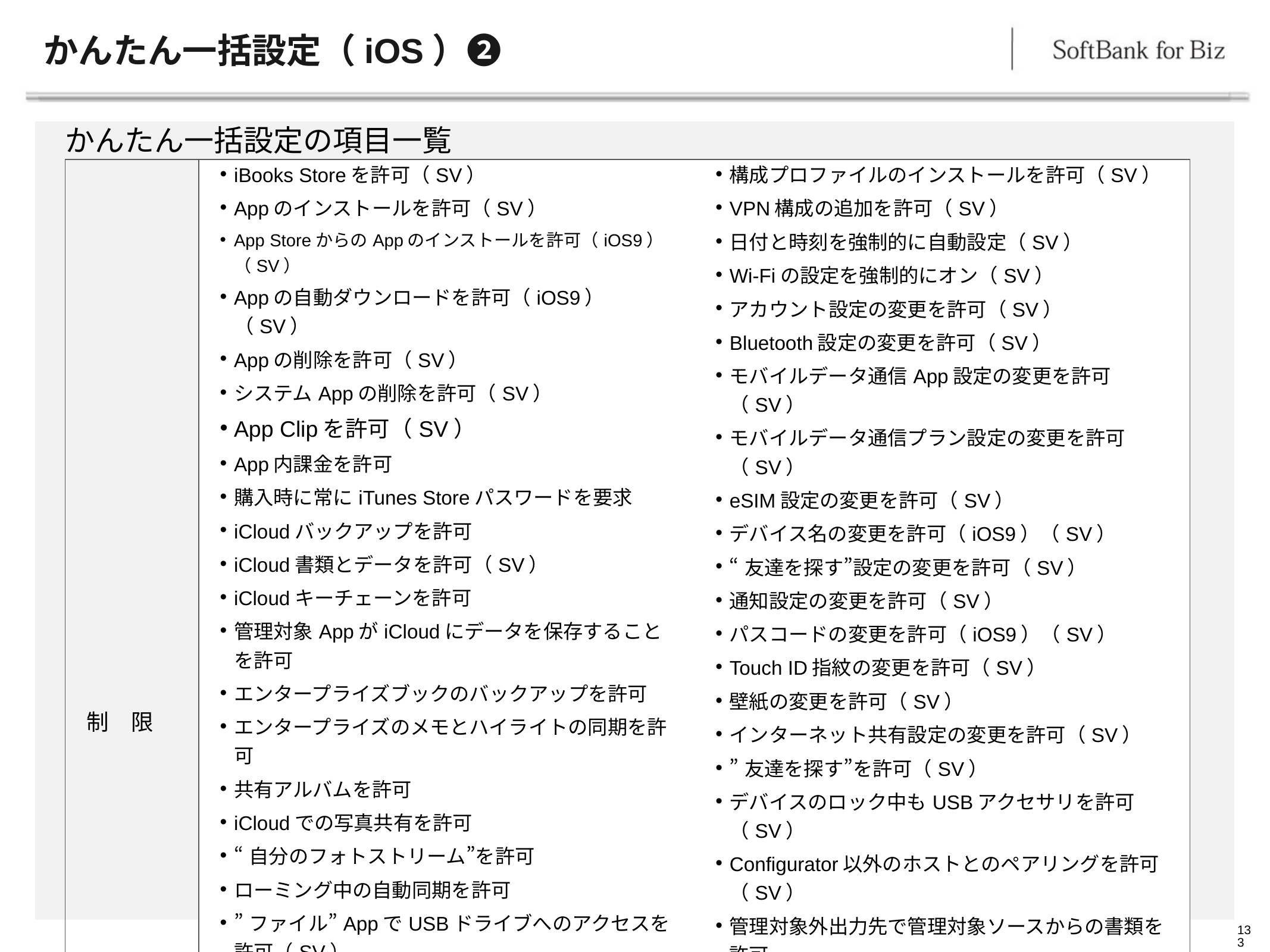

# かんたん一括設定（iOS）❷
かんたん一括設定の項目一覧
| 制　限 | iBooks Storeを許可（SV） Appのインストールを許可（SV） App StoreからのAppのインストールを許可（iOS9）（SV） Appの自動ダウンロードを許可（iOS9）（SV） Appの削除を許可（SV） システムAppの削除を許可（SV） App Clipを許可（SV） App内課金を許可 購入時に常にiTunes Storeパスワードを要求 iCloudバックアップを許可 iCloud書類とデータを許可（SV） iCloudキーチェーンを許可 管理対象AppがiCloudにデータを保存することを許可 エンタープライズブックのバックアップを許可 エンタープライズのメモとハイライトの同期を許可 共有アルバムを許可 iCloudでの写真共有を許可 “自分のフォトストリーム”を許可 ローミング中の自動同期を許可 ”ファイル”AppでUSBドライブへのアクセスを許可（SV） ”ファイル”Appでネットワークドライブへのアクセスを許可（SV） 強制的に暗号化バックアップ 強制的に追跡型広告を制限 “すべてのコンテンツと設定を消去”を許可（SV） 信頼されていないTLS証明書の受け入れをユーザに許可 証明書信頼設定の自動アップデートを許可 制限の構成を許可（SV） | 構成プロファイルのインストールを許可（SV） VPN構成の追加を許可（SV） 日付と時刻を強制的に自動設定（SV） Wi-Fiの設定を強制的にオン（SV） アカウント設定の変更を許可（SV） Bluetooth設定の変更を許可（SV） モバイルデータ通信App設定の変更を許可（SV） モバイルデータ通信プラン設定の変更を許可（SV） eSIM設定の変更を許可（SV） デバイス名の変更を許可（iOS9）（SV） “友達を探す”設定の変更を許可（SV） 通知設定の変更を許可（SV） パスコードの変更を許可（iOS9）（SV） Touch ID指紋の変更を許可（SV） 壁紙の変更を許可（SV） インターネット共有設定の変更を許可（SV） ”友達を探す”を許可（SV） デバイスのロック中もUSBアクセサリを許可（SV） Configurator以外のホストとのペアリングを許可（SV） 管理対象外出力先で管理対象ソースからの書類を許可 管理対象出力先で管理対象外ソースからの書類を許可 AirDropを管理対象外の出力先とみなす（iOS9） Handoffを許可 Appleへの診断情報と使用状況データの送信を許可 Touch IDによるデバイスのロック解除を許可 パスワードの自動入力を許可（SV） 自動入力の前にTouch ID/Face IDによる認証を要求（SV） |
| --- | --- | --- |
133